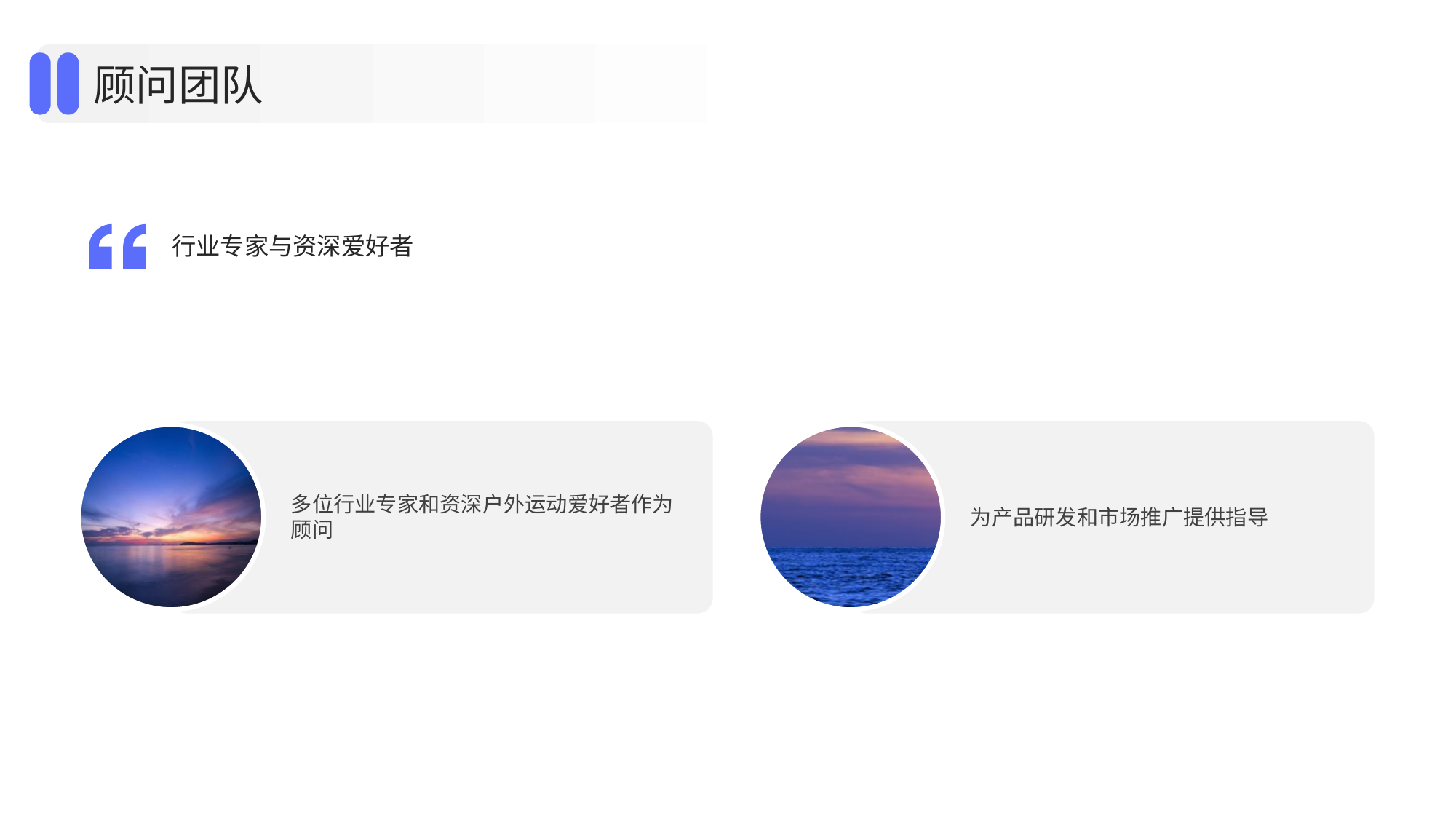

顾问团队

行业专家与资深爱好者

多位行业专家和资深户外运动爱好者作为顾问
为产品研发和市场推广提供指导